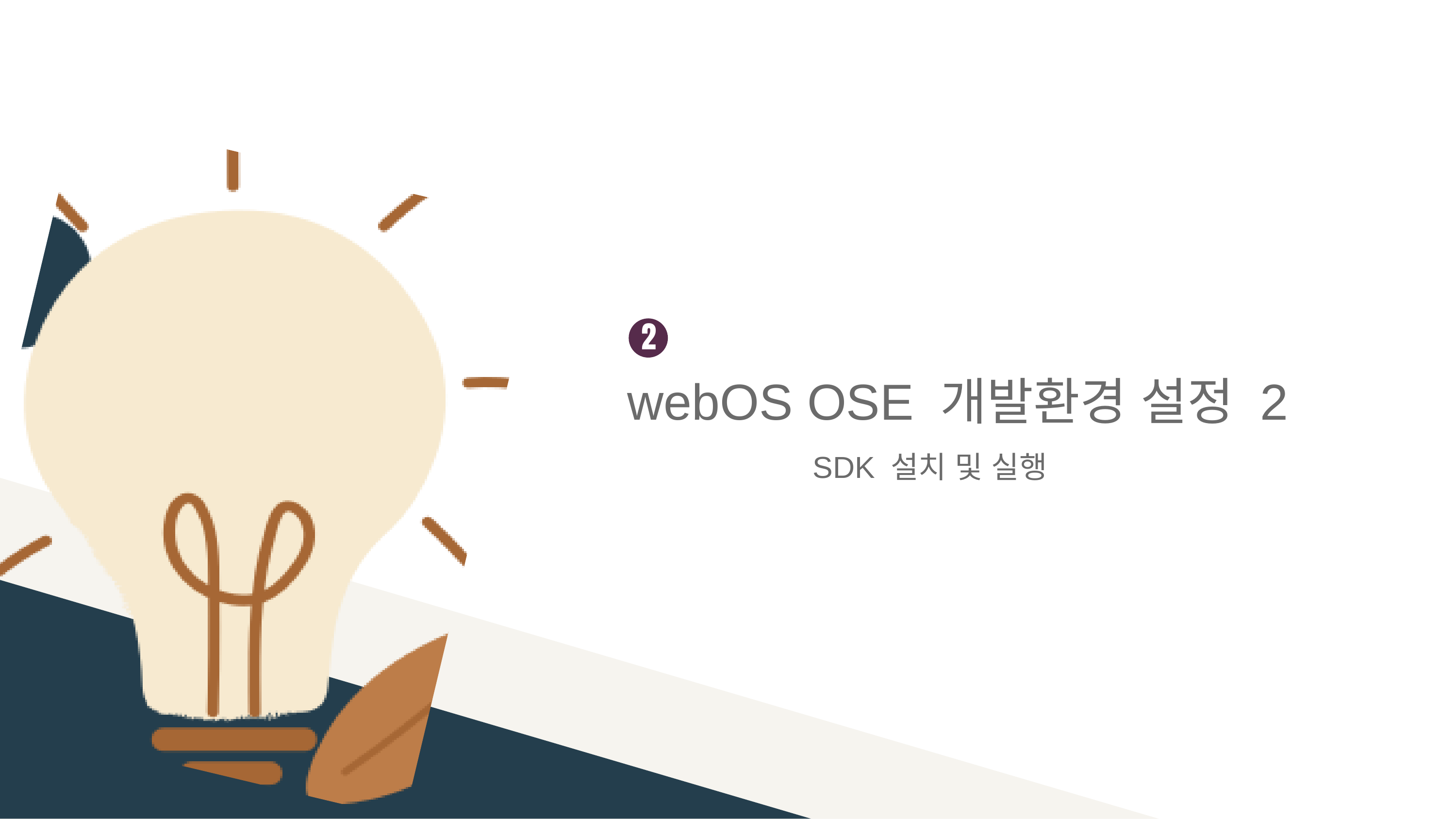

2
webOS OSE 개발환경 설정 2
SDK 설치 및 실행